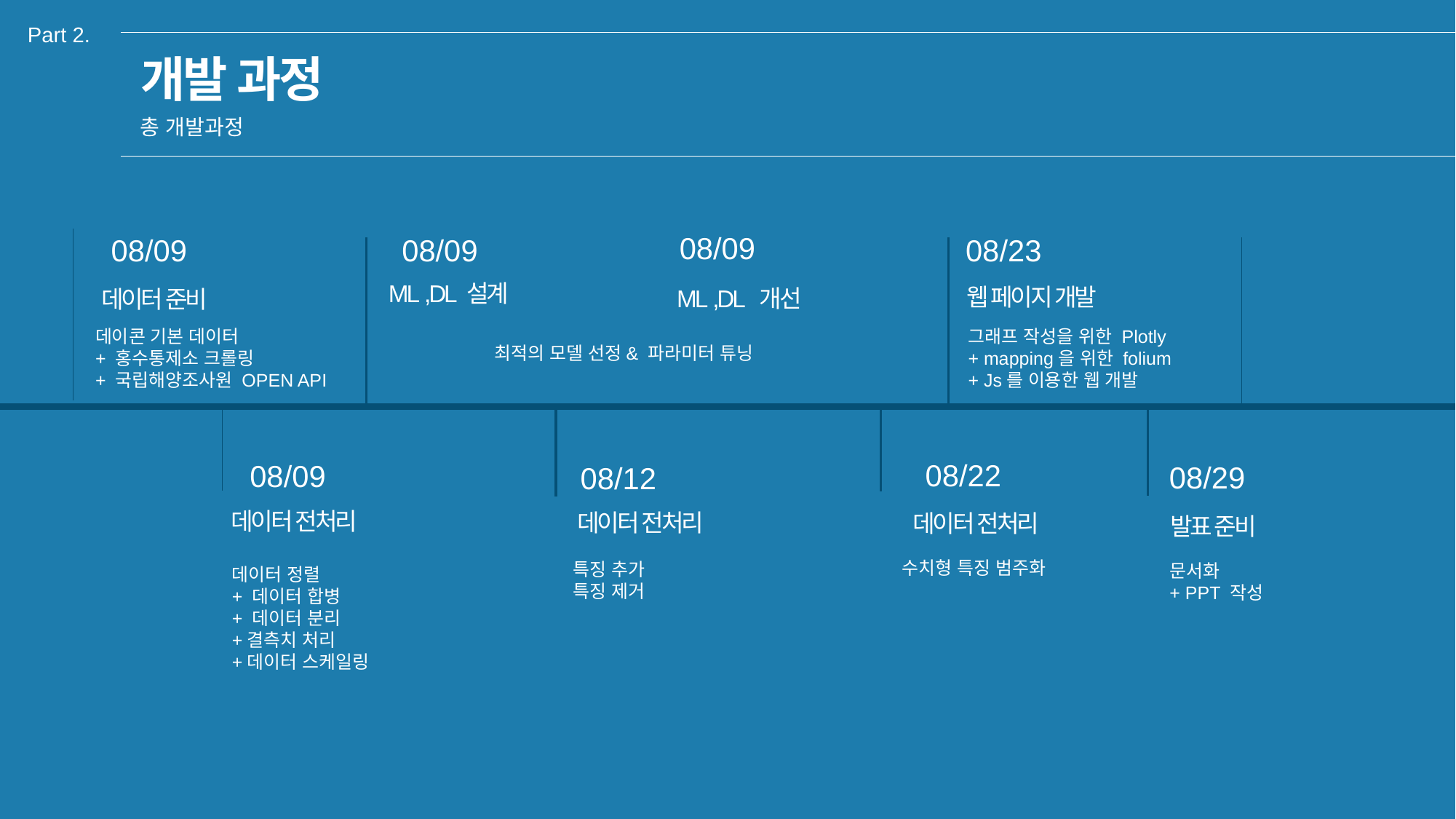

Part 2.
개발 과정
총 개발과정
08/09
08/09
08/09
08/23
ML ,DL 설계
웹 페이지 개발
ML ,DL  개선
데이터 준비
데이콘 기본 데이터
+ 홍수통제소 크롤링
+ 국립해양조사원 OPEN API
그래프 작성을 위한 Plotly
+ mapping을 위한 folium
+ Js를 이용한 웹 개발
최적의 모델 선정& 파라미터 튜닝
08/22
08/09
08/29
08/12
데이터 전처리
데이터 전처리
데이터 전처리
발표 준비
수치형 특징 범주화
특징 추가
특징 제거
문서화
+ PPT 작성
데이터 정렬
+ 데이터 합병
+ 데이터 분리
+결측치 처리
+데이터 스케일링